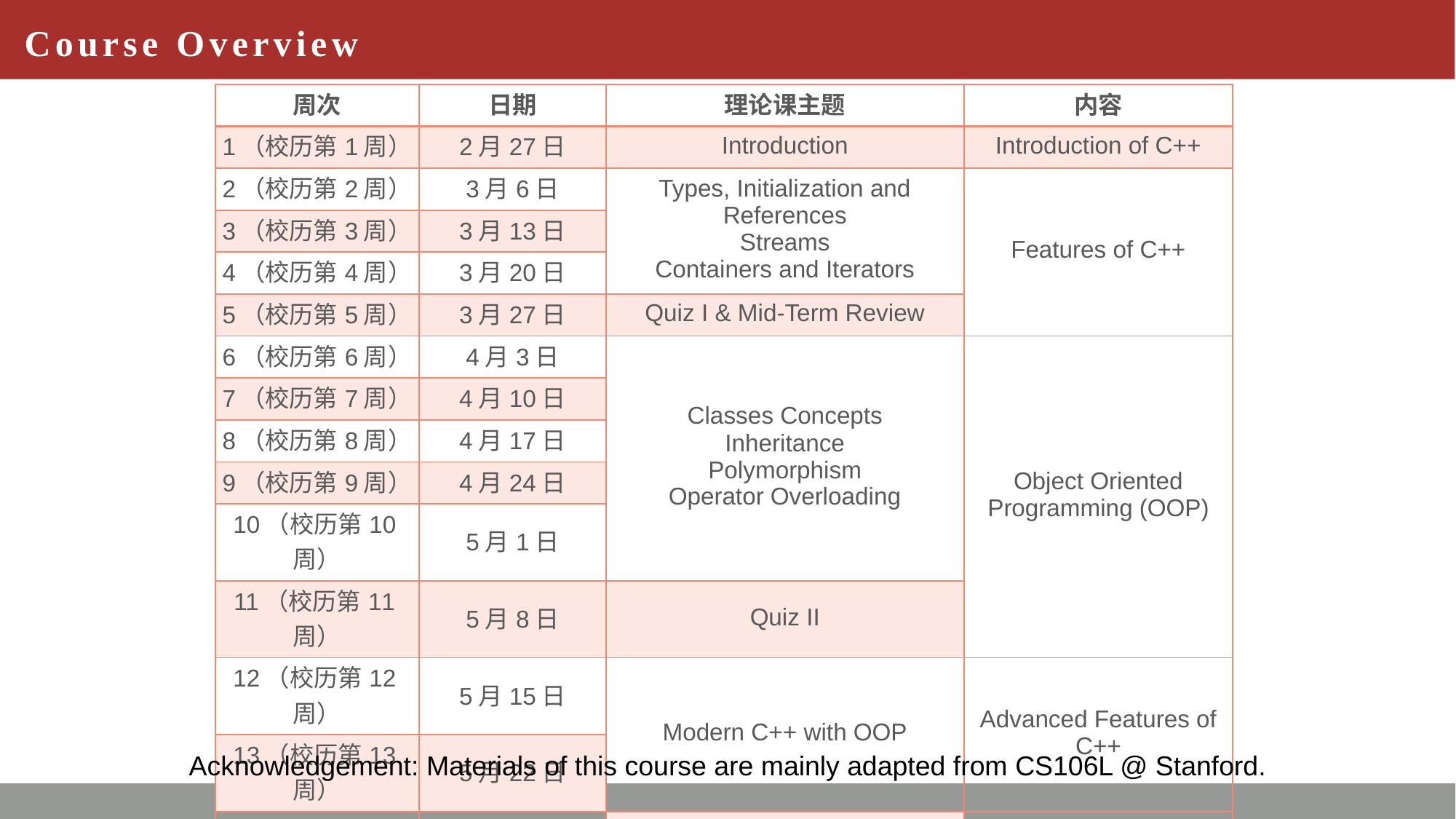

# Course Overview
| 周次 | 日期 | 理论课主题 | 内容 |
| --- | --- | --- | --- |
| 1（校历第1周） | 2月27日 | Introduction | Introduction of C++ |
| 2（校历第2周） | 3月6日 | Types, Initialization and References Streams Containers and Iterators | Features of C++ |
| 3（校历第3周） | 3月13日 |  |  |
| 4（校历第4周） | 3月20日 |  |  |
| 5（校历第5周） | 3月27日 | Quiz I & Mid-Term Review |  |
| 6（校历第6周） | 4月3日 | Classes Concepts Inheritance Polymorphism Operator Overloading | Object Oriented Programming (OOP) |
| 7（校历第7周） | 4月10日 |  |  |
| 8（校历第8周） | 4月17日 |  |  |
| 9（校历第9周） | 4月24日 |  |  |
| 10（校历第10周） | 5月1日 |  |  |
| 11（校历第11周） | 5月8日 | Quiz II |  |
| 12（校历第12周） | 5月15日 | Modern C++ with OOP | Advanced Features of C++ |
| 13（校历第13周） | 5月22日 |  |  |
| 14（校历第14周） | 5月29日 | Project Reporting |  |
| 15（校历第15周） | 6月5日 |  |  |
| 16（校历第16周） | 6月12日 | Final Review |  |
Acknowledgement: Materials of this course are mainly adapted from CS106L @ Stanford.
14